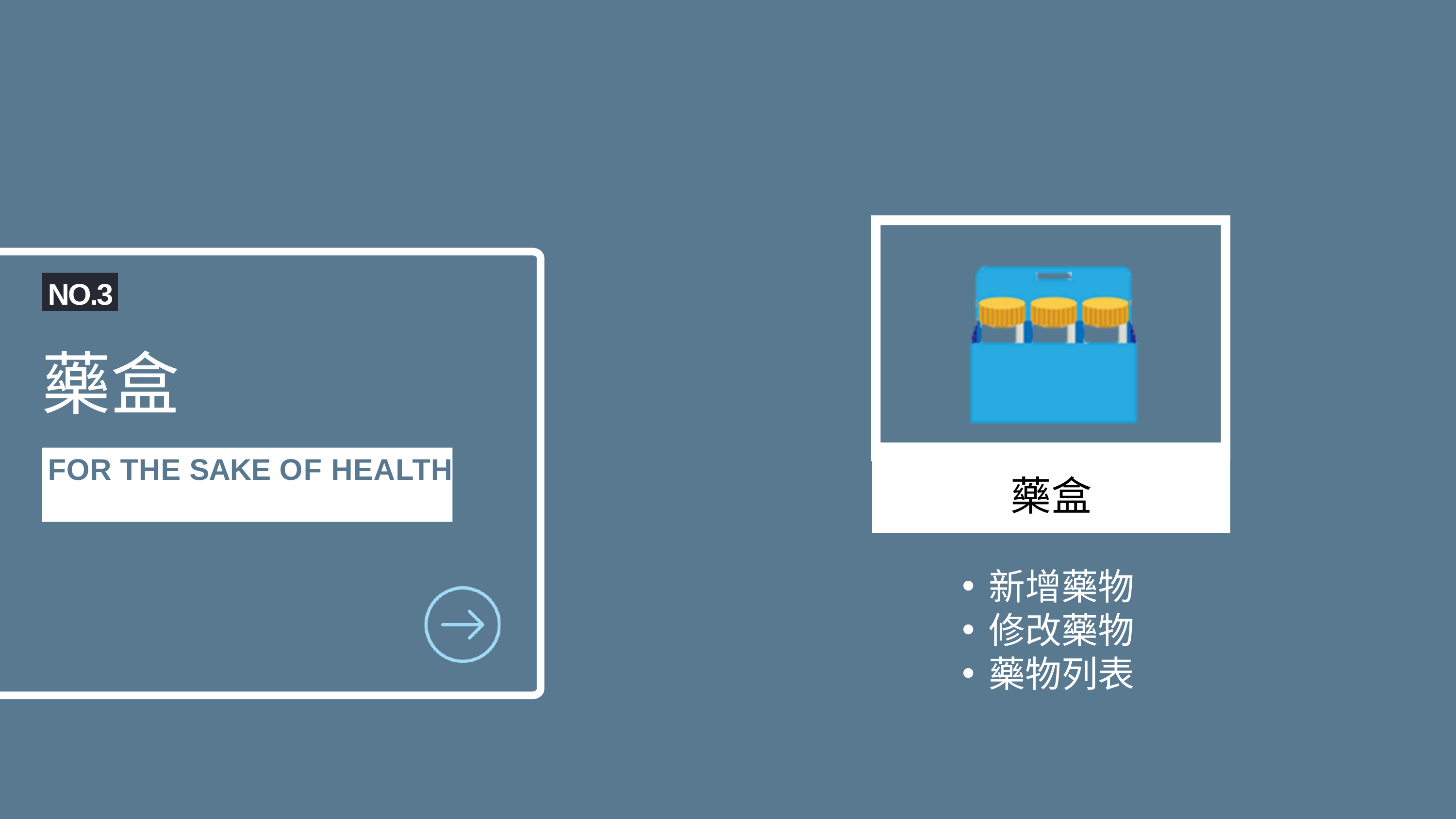

NO.3
藥盒

FOR THE SAKE OF HEALTH
藥盒
新增藥物
修改藥物
藥物列表